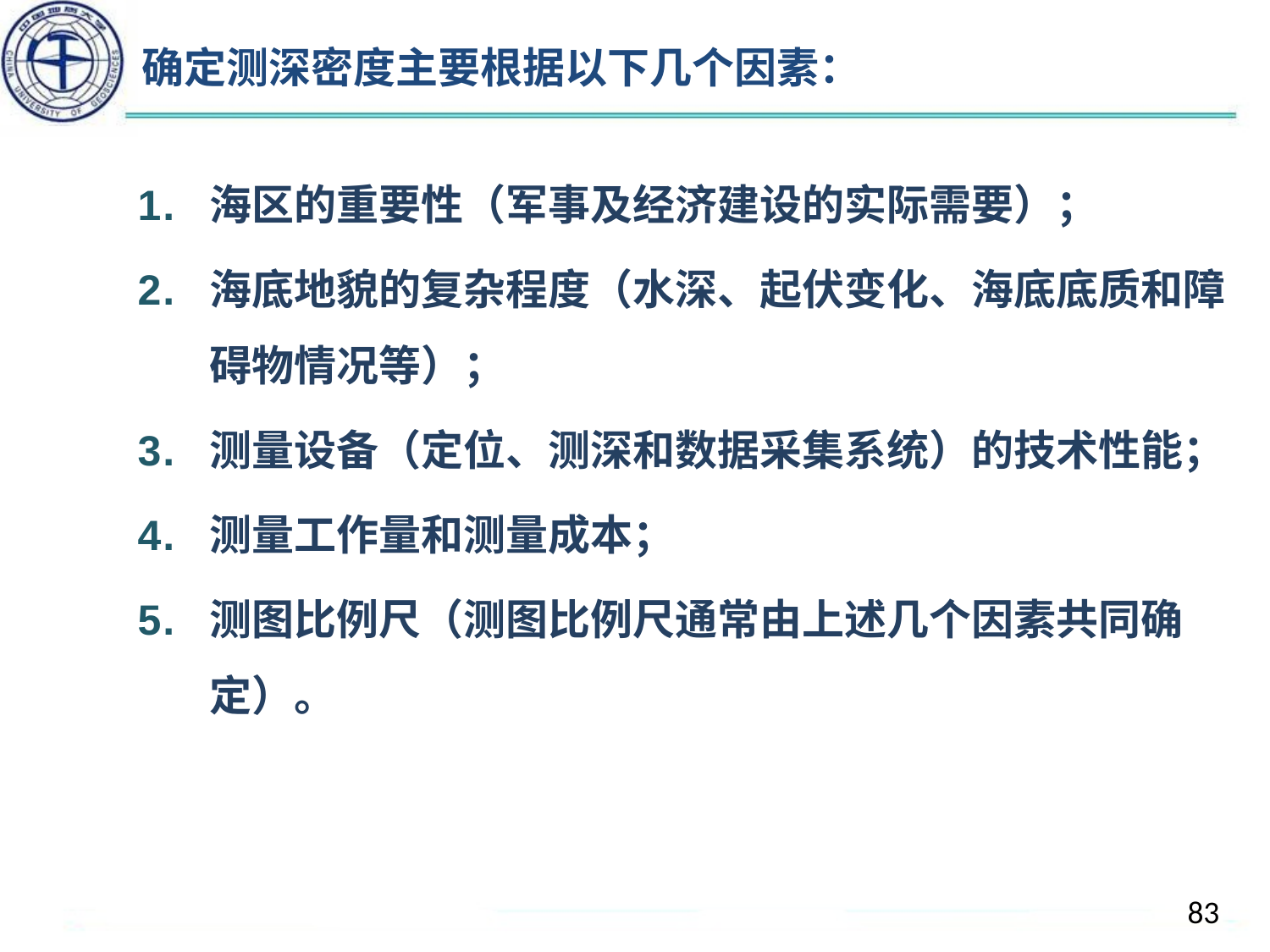

# 确定测深密度主要根据以下几个因素：
海区的重要性（军事及经济建设的实际需要）；
海底地貌的复杂程度（水深、起伏变化、海底底质和障碍物情况等）；
测量设备（定位、测深和数据采集系统）的技术性能；
测量工作量和测量成本；
测图比例尺（测图比例尺通常由上述几个因素共同确定）。